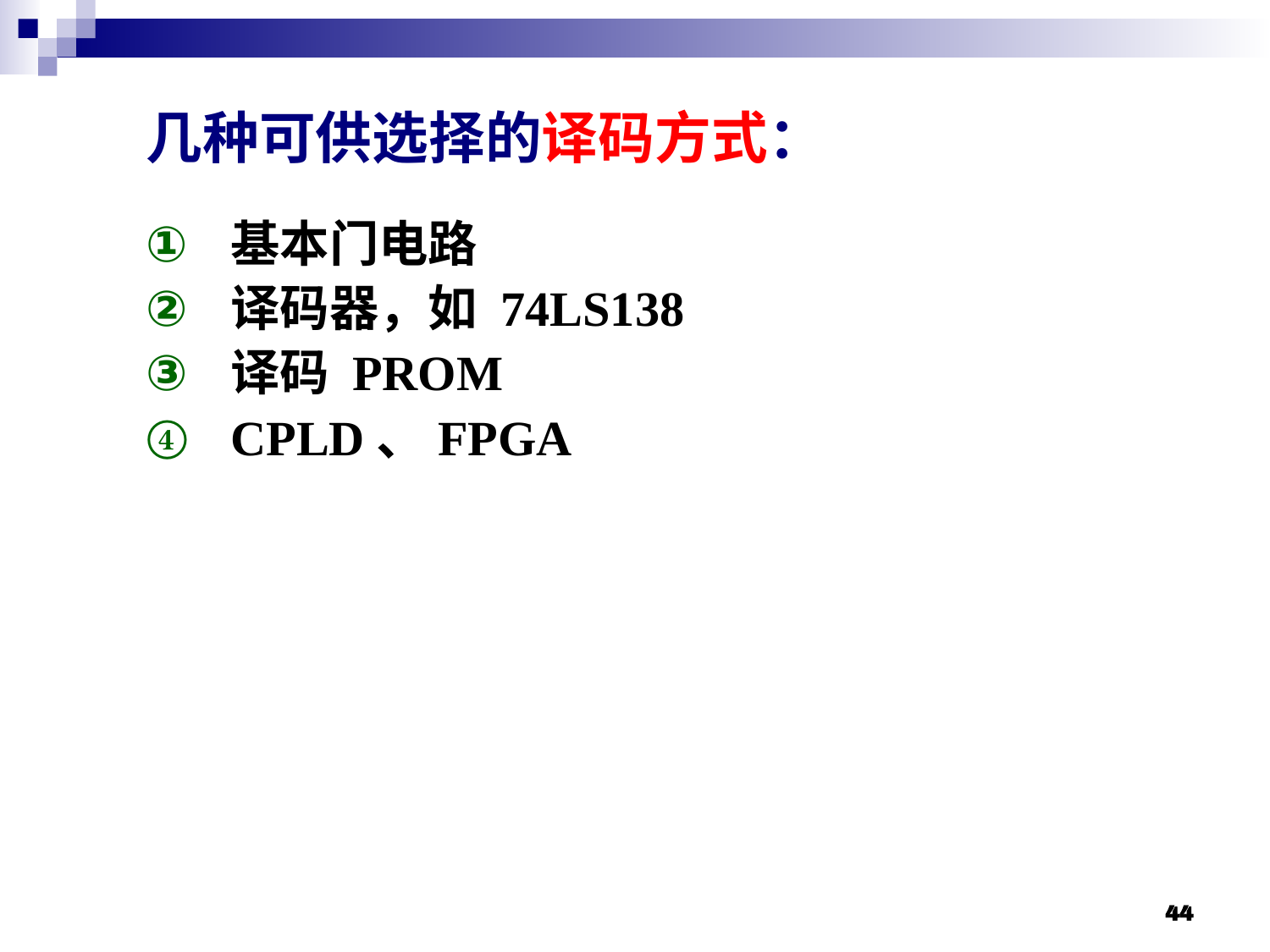

# 几种可供选择的译码方式：
基本门电路
译码器，如 74LS138
译码 PROM
CPLD、FPGA
44